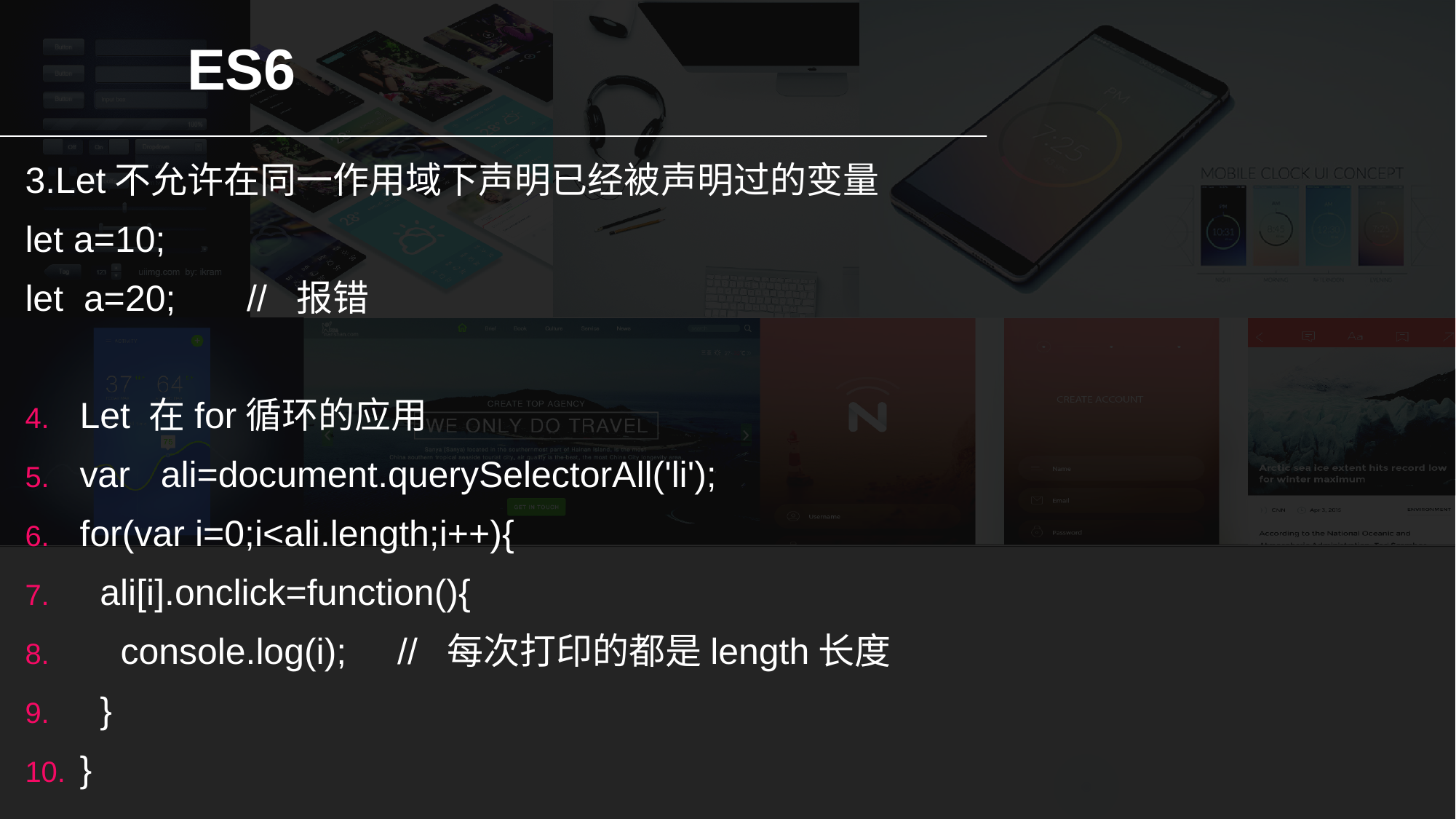

ES6

3.Let不允许在同一作用域下声明已经被声明过的变量
let a=10;
let  a=20;       //  报错

Let 在for循环的应用
var   ali=document.querySelectorAll('li');
for(var i=0;i<ali.length;i++){
  ali[i].onclick=function(){
    console.log(i);     //  每次打印的都是length长度
  }
}